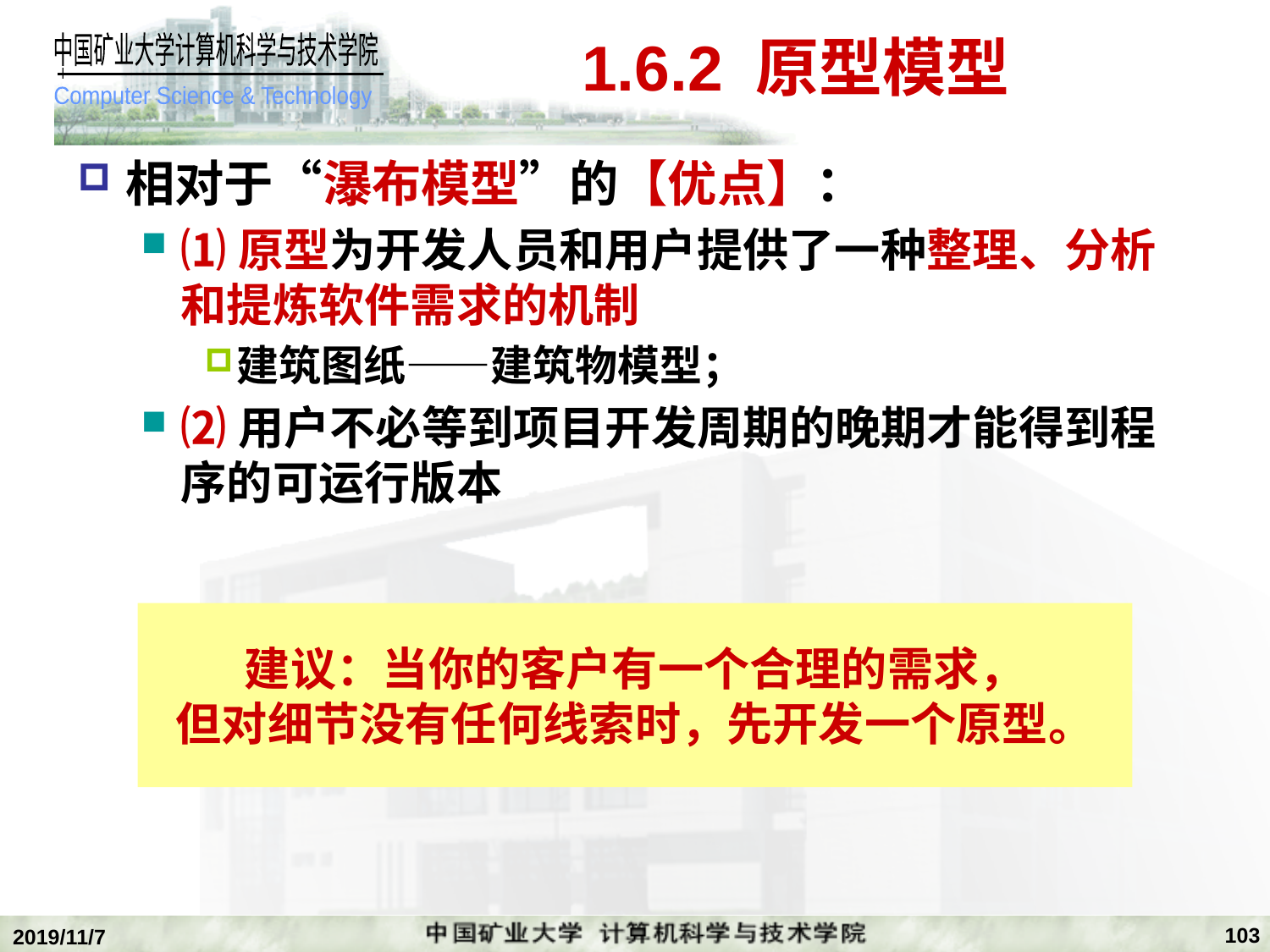

# 1.6.2 原型模型
相对于“瀑布模型”的【优点】：
⑴原型为开发人员和用户提供了一种整理、分析和提炼软件需求的机制
建筑图纸——建筑物模型；
⑵用户不必等到项目开发周期的晚期才能得到程序的可运行版本
建议：当你的客户有一个合理的需求，
但对细节没有任何线索时，先开发一个原型。
103
2019/11/7